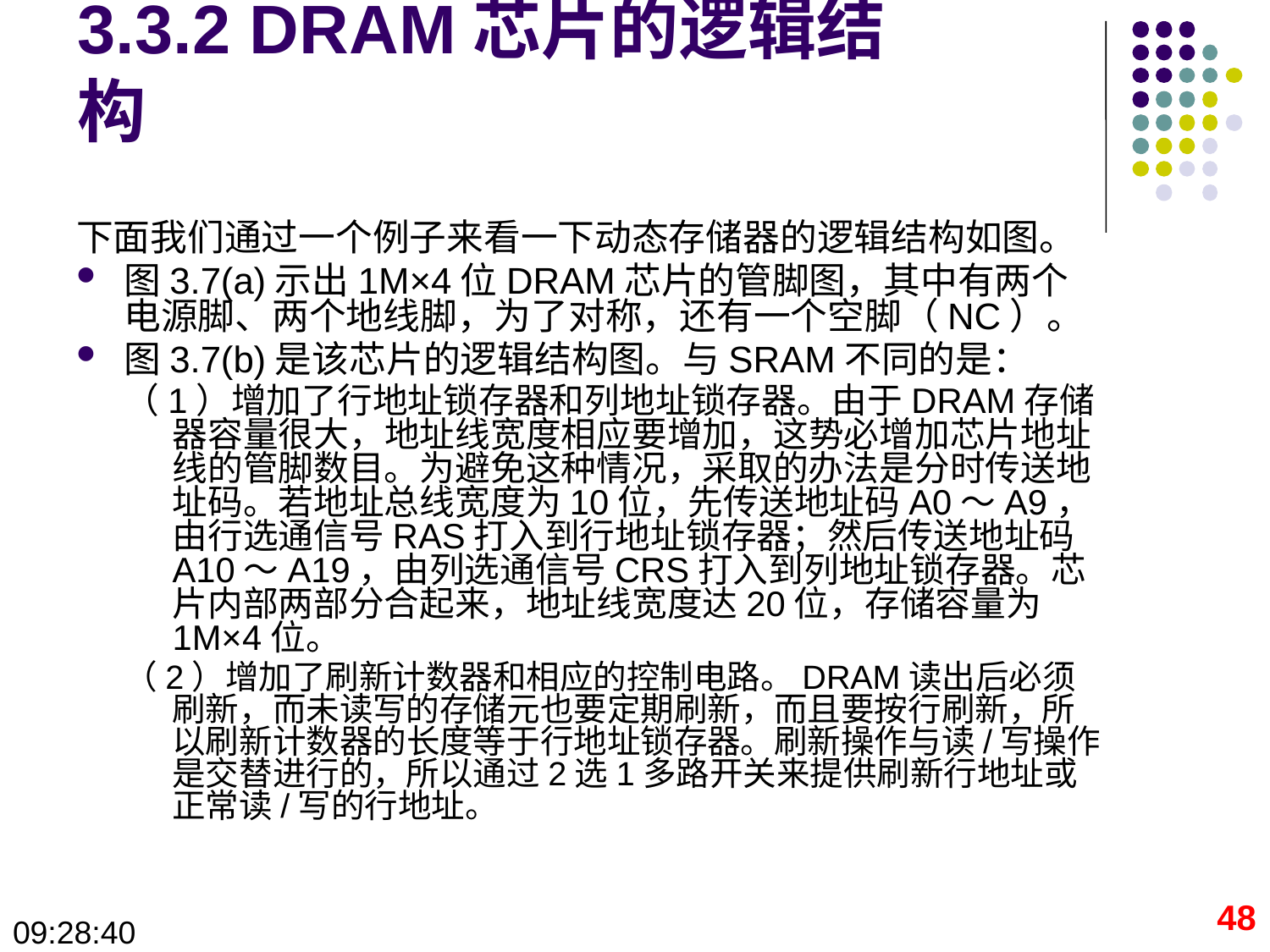

# 3.3.2 DRAM芯片的逻辑结构
下面我们通过一个例子来看一下动态存储器的逻辑结构如图。
图3.7(a)示出1M×4位DRAM芯片的管脚图，其中有两个电源脚、两个地线脚，为了对称，还有一个空脚（NC）。
图3.7(b)是该芯片的逻辑结构图。与SRAM不同的是：
（1）增加了行地址锁存器和列地址锁存器。由于DRAM存储器容量很大，地址线宽度相应要增加，这势必增加芯片地址线的管脚数目。为避免这种情况，采取的办法是分时传送地址码。若地址总线宽度为10位，先传送地址码A0～A9，由行选通信号RAS打入到行地址锁存器；然后传送地址码A10～A19，由列选通信号CRS打入到列地址锁存器。芯片内部两部分合起来，地址线宽度达20位，存储容量为1M×4位。
（2）增加了刷新计数器和相应的控制电路。DRAM读出后必须刷新，而未读写的存储元也要定期刷新，而且要按行刷新，所以刷新计数器的长度等于行地址锁存器。刷新操作与读/写操作是交替进行的，所以通过2选1多路开关来提供刷新行地址或正常读/写的行地址。
48
09:28:40